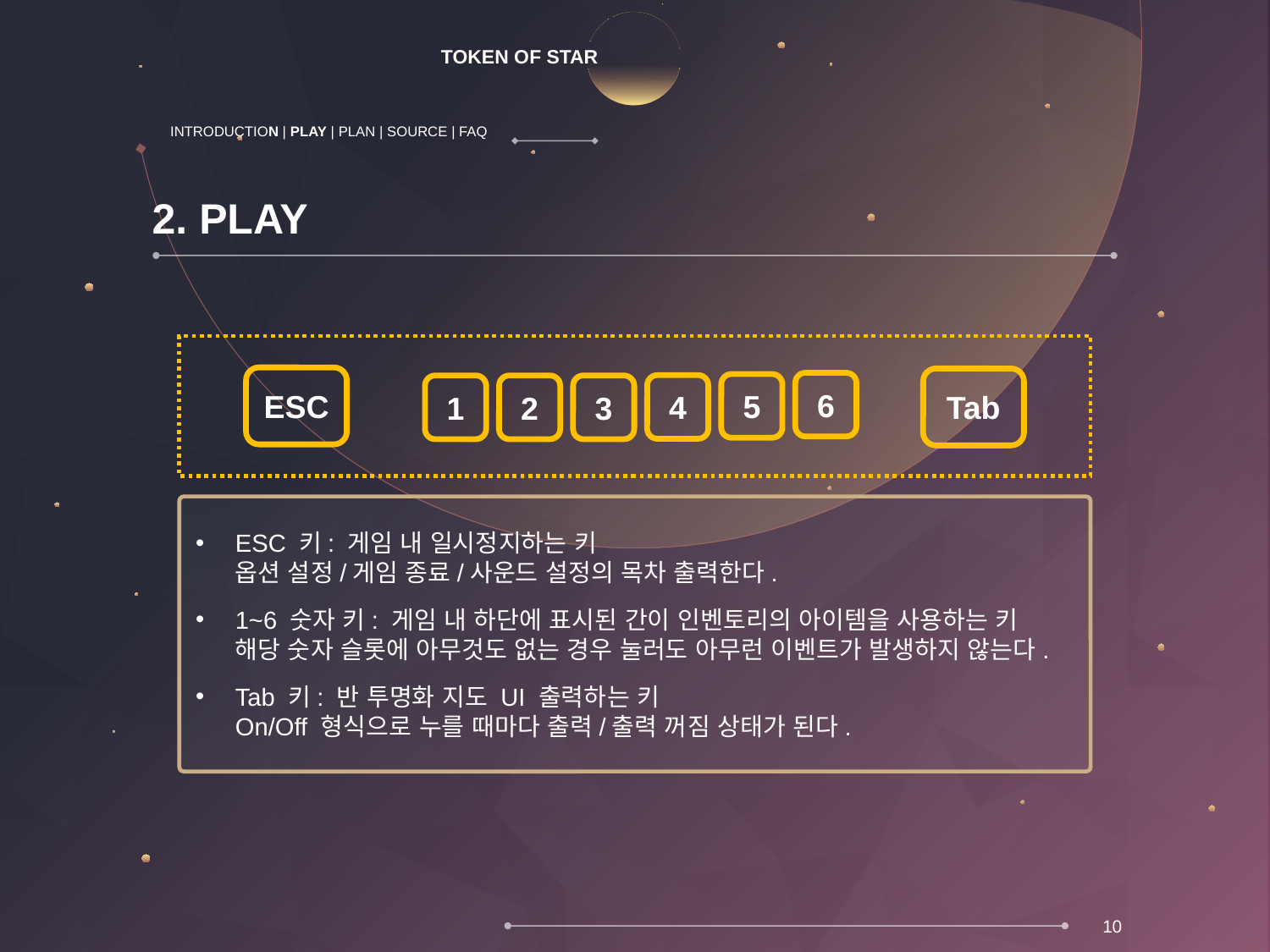

# TOKEN OF STAR
INTRODUCTION | PLAY | PLAN | SOURCE | FAQ
2. PLAY
1. 조작키

ESC
Tab
6
5
4
1
2
3
ESC 키: 게임 내 일시정지하는 키
옵션 설정/게임 종료/사운드 설정의 목차 출력한다.
1~6 숫자 키: 게임 내 하단에 표시된 간이 인벤토리의 아이템을 사용하는 키
해당 숫자 슬롯에 아무것도 없는 경우 눌러도 아무런 이벤트가 발생하지 않는다.
Tab 키: 반 투명화 지도 UI 출력하는 키
On/Off 형식으로 누를 때마다 출력/출력 꺼짐 상태가 된다.
10